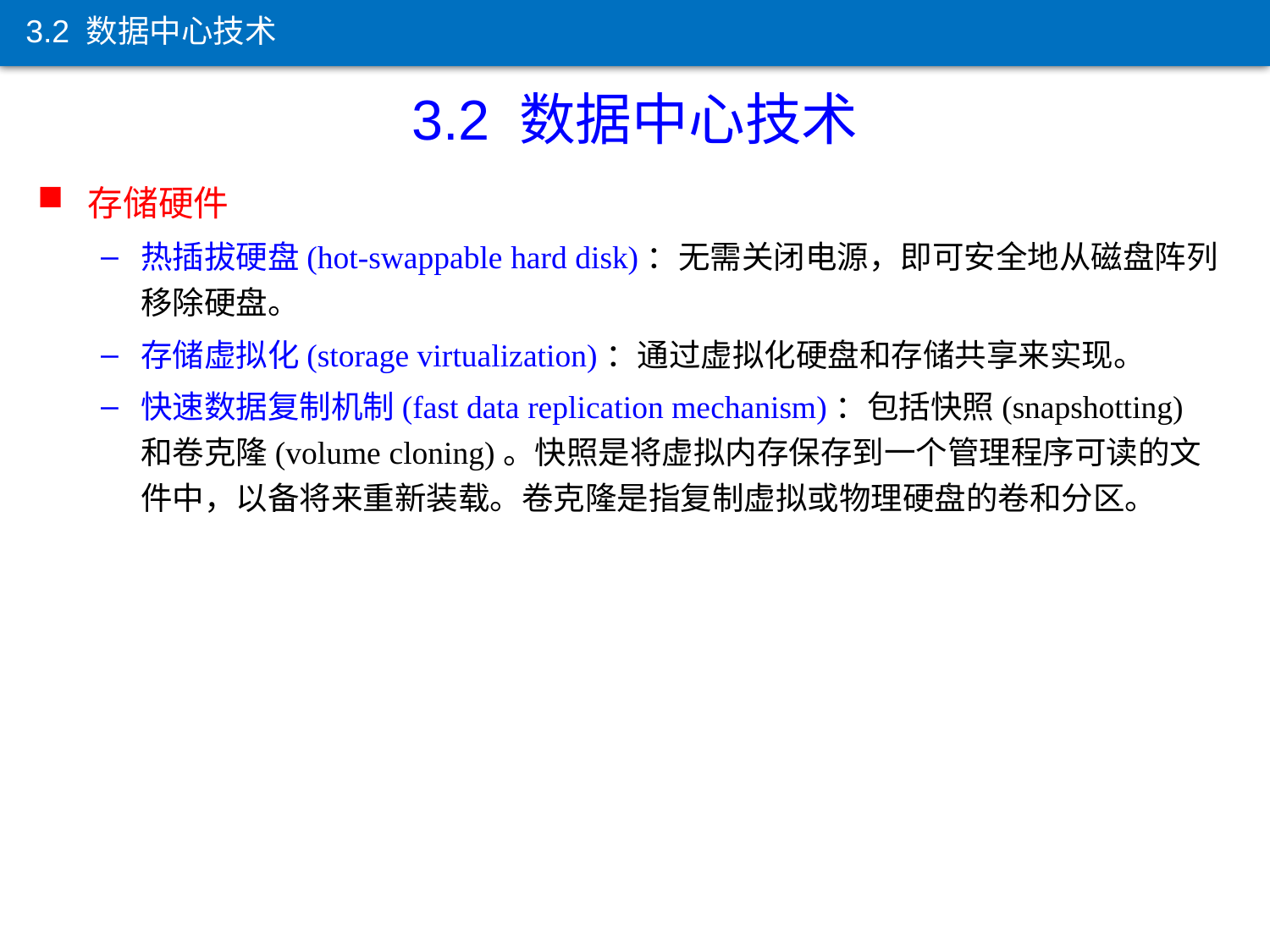

3.2 数据中心技术
3.2 数据中心技术
存储硬件
热插拔硬盘(hot-swappable hard disk)：无需关闭电源，即可安全地从磁盘阵列移除硬盘。
存储虚拟化(storage virtualization)：通过虚拟化硬盘和存储共享来实现。
快速数据复制机制(fast data replication mechanism)：包括快照(snapshotting)和卷克隆(volume cloning)。快照是将虚拟内存保存到一个管理程序可读的文件中，以备将来重新装载。卷克隆是指复制虚拟或物理硬盘的卷和分区。
27